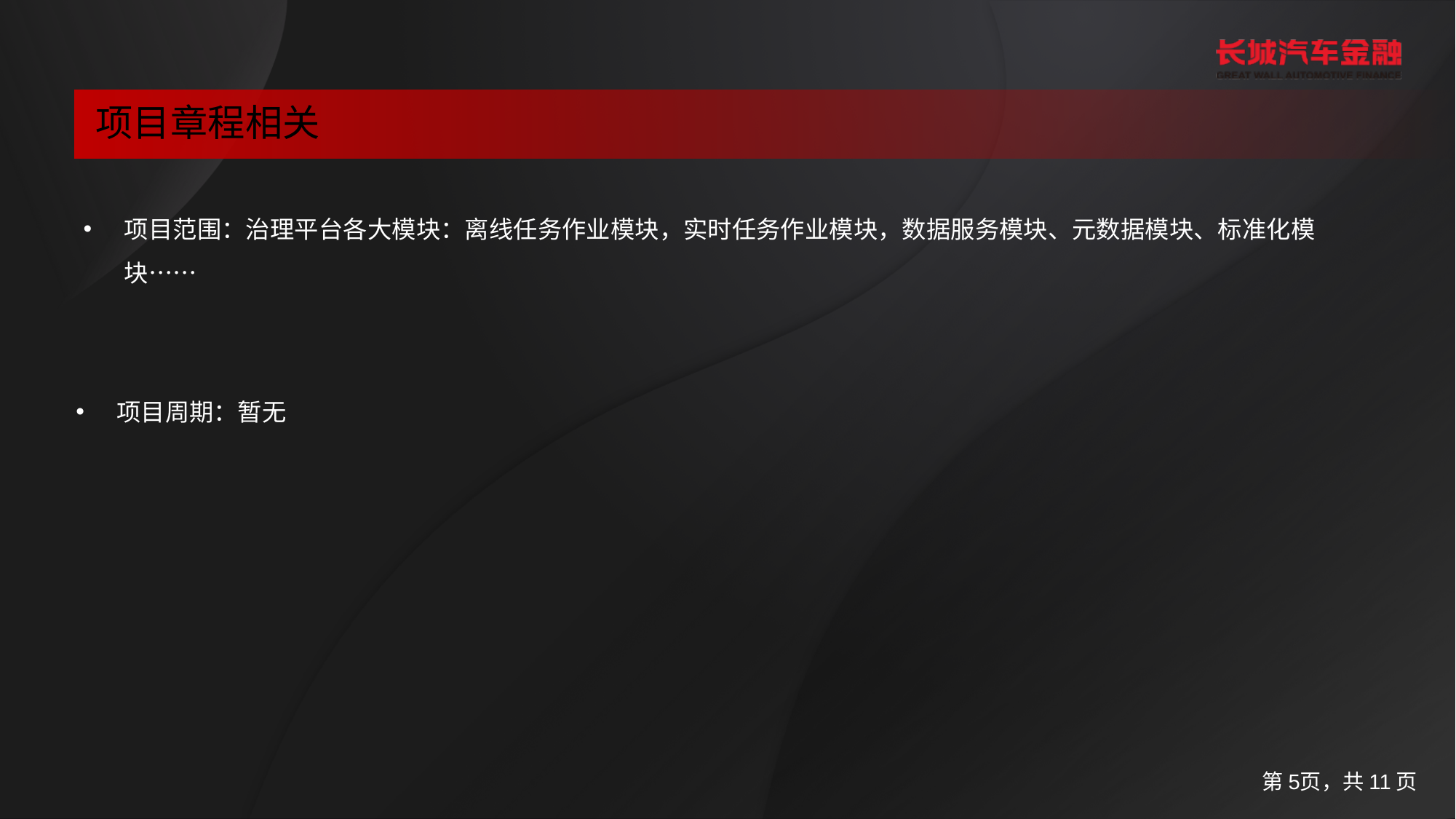

文字

图表（同类色/临近色）

背景
边框

辅助色

项目章程相关
项目范围：治理平台各大模块：离线任务作业模块，实时任务作业模块，数据服务模块、元数据模块、标准化模块……
项目周期：暂无